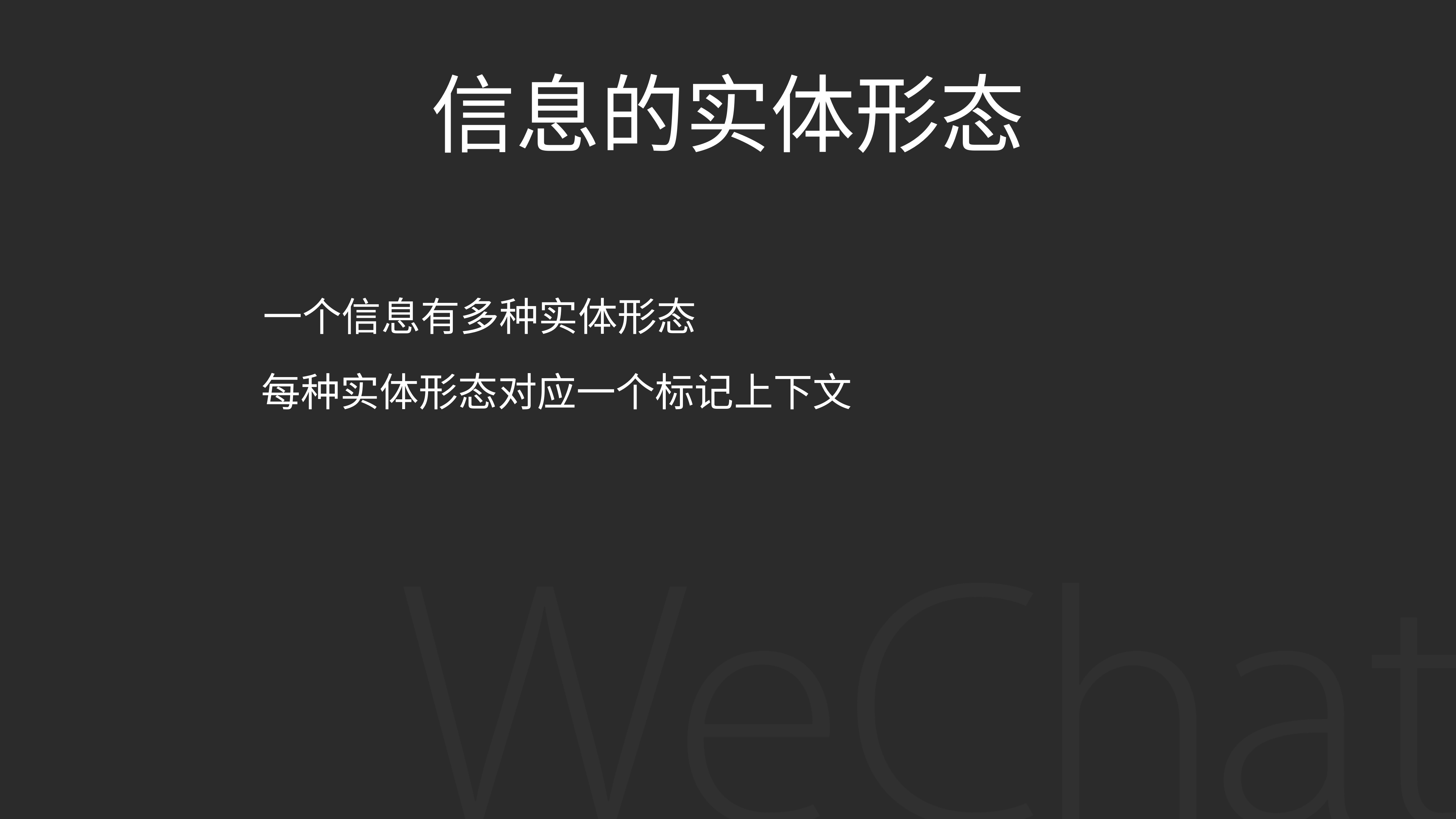

# 信息的实体形态
一个信息有多种实体形态
每种实体形态对应一个标记上下文